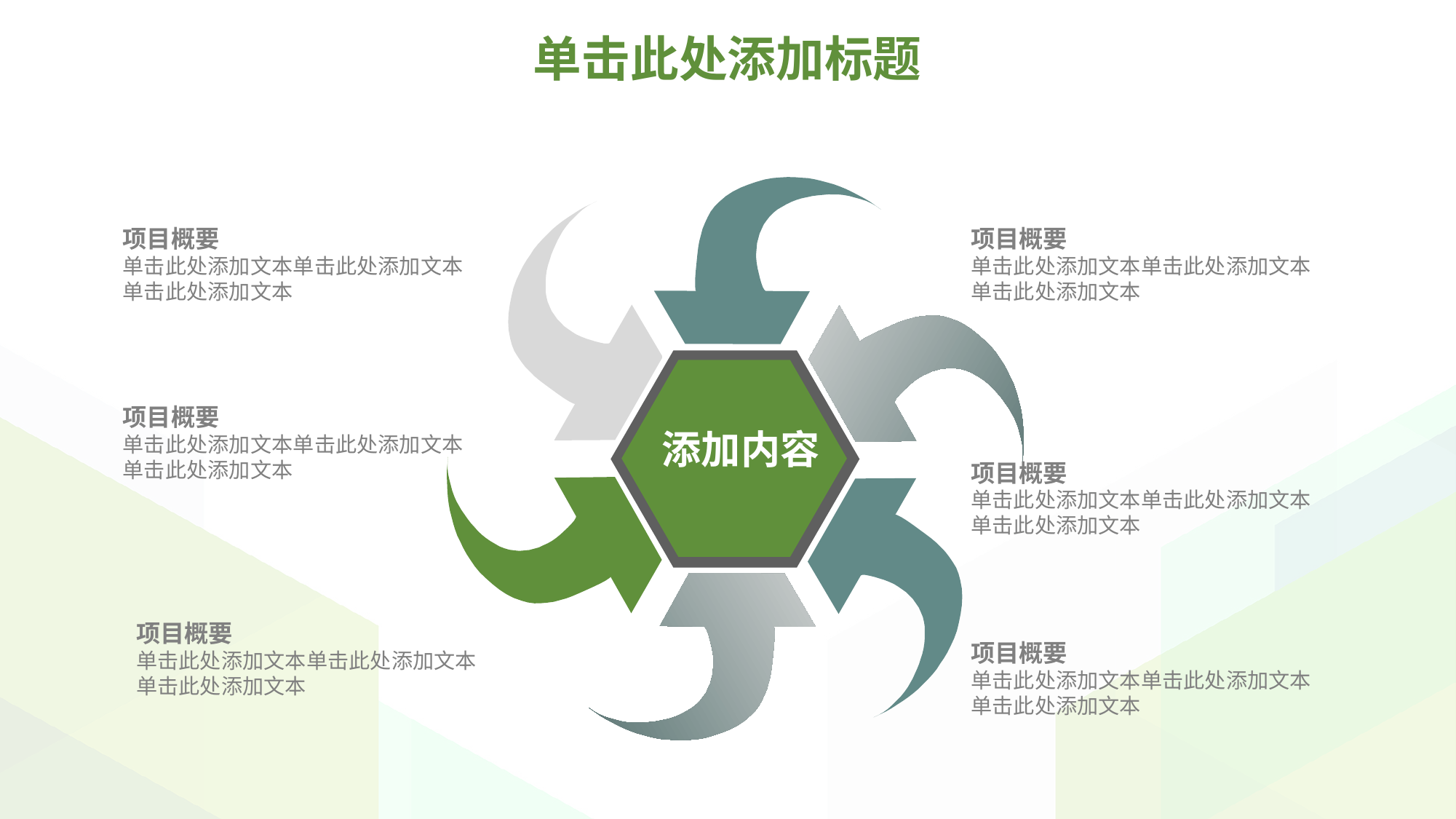

# 单击此处添加标题

项目概要
单击此处添加文本单击此处添加文本
单击此处添加文本
项目概要
单击此处添加文本单击此处添加文本
单击此处添加文本

添加内容
项目概要
单击此处添加文本单击此处添加文本
单击此处添加文本

项目概要
单击此处添加文本单击此处添加文本
单击此处添加文本

项目概要
单击此处添加文本单击此处添加文本
单击此处添加文本
项目概要
单击此处添加文本单击此处添加文本
单击此处添加文本